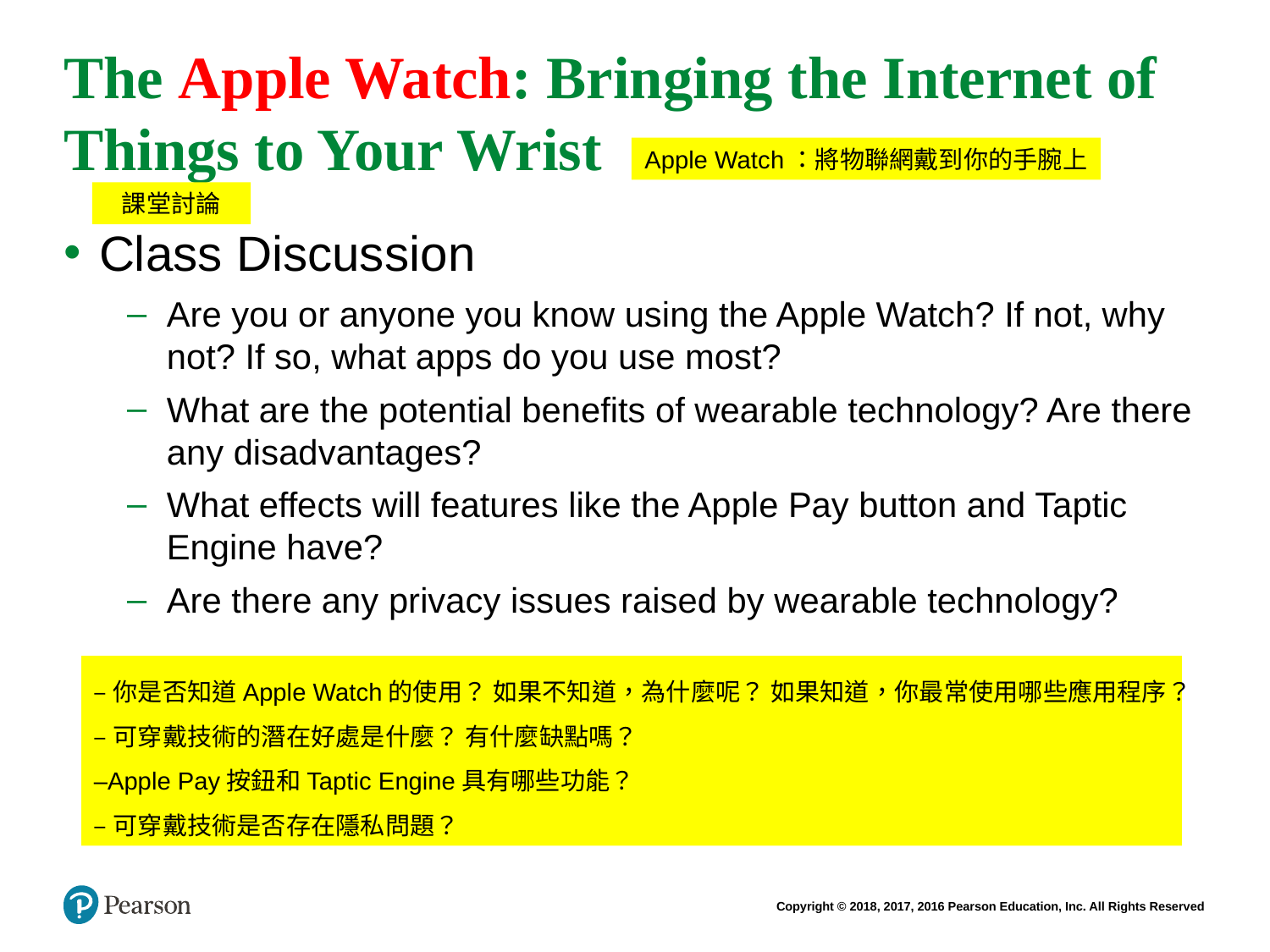

# The Apple Watch: Bringing the Internet of Things to Your Wrist
Apple Watch：將物聯網戴到你的手腕上
課堂討論
Class Discussion
Are you or anyone you know using the Apple Watch? If not, why not? If so, what apps do you use most?
What are the potential benefits of wearable technology? Are there any disadvantages?
What effects will features like the Apple Pay button and Taptic Engine have?
Are there any privacy issues raised by wearable technology?
–你是否知道Apple Watch的使用？ 如果不知道，為什麼呢？ 如果知道，你最常使用哪些應用程序？
–可穿戴技術的潛在好處是什麼？ 有什麼缺點嗎？
–Apple Pay按鈕和Taptic Engine具有哪些功能？
–可穿戴技術是否存在隱私問題？